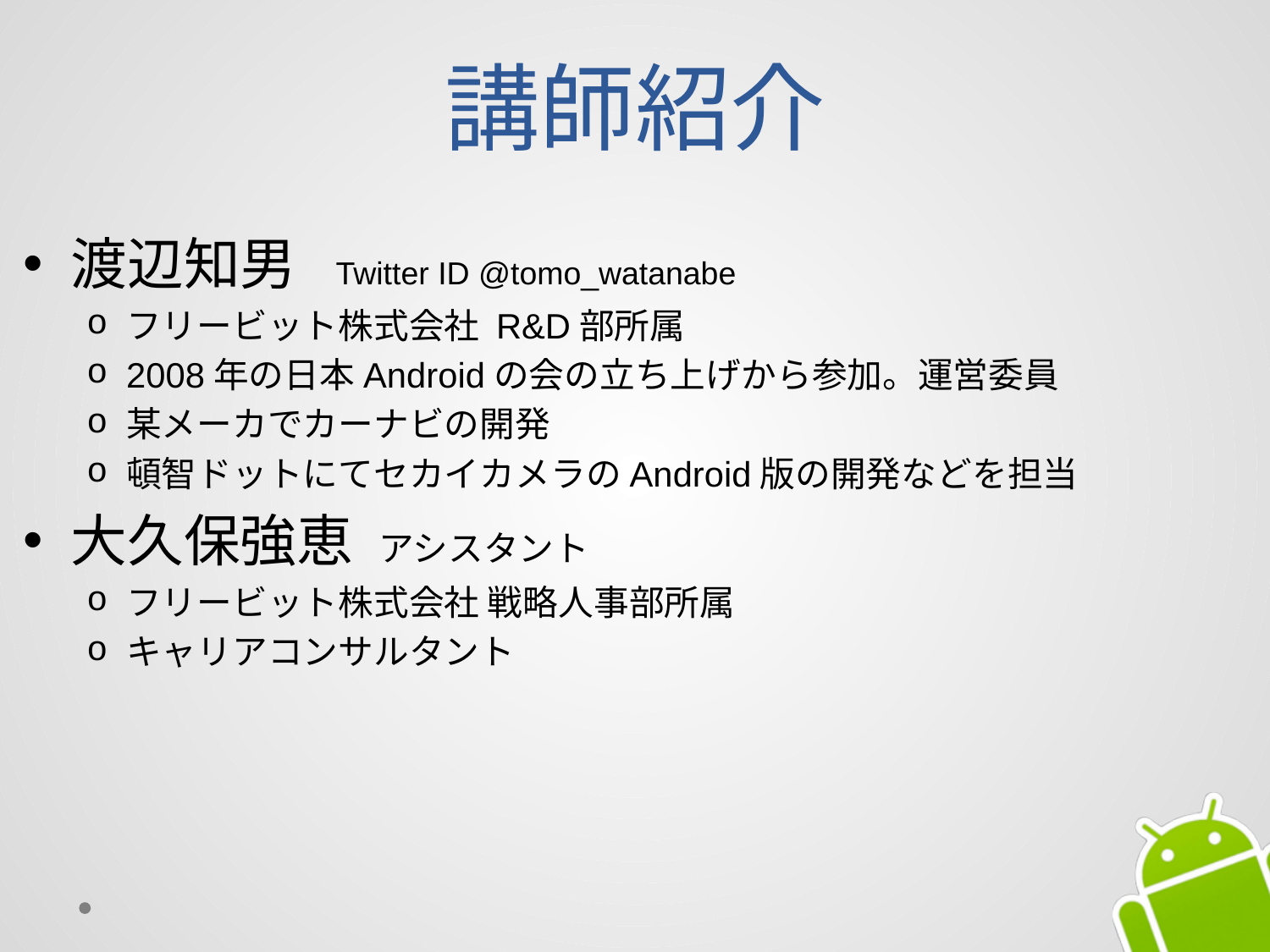

# 講師紹介
渡辺知男  Twitter ID @tomo_watanabe
フリービット株式会社 R&D部所属
2008年の日本Androidの会の立ち上げから参加。運営委員
某メーカでカーナビの開発
頓智ドットにてセカイカメラのAndroid版の開発などを担当
大久保強恵  アシスタント
フリービット株式会社 戦略人事部所属
キャリアコンサルタント